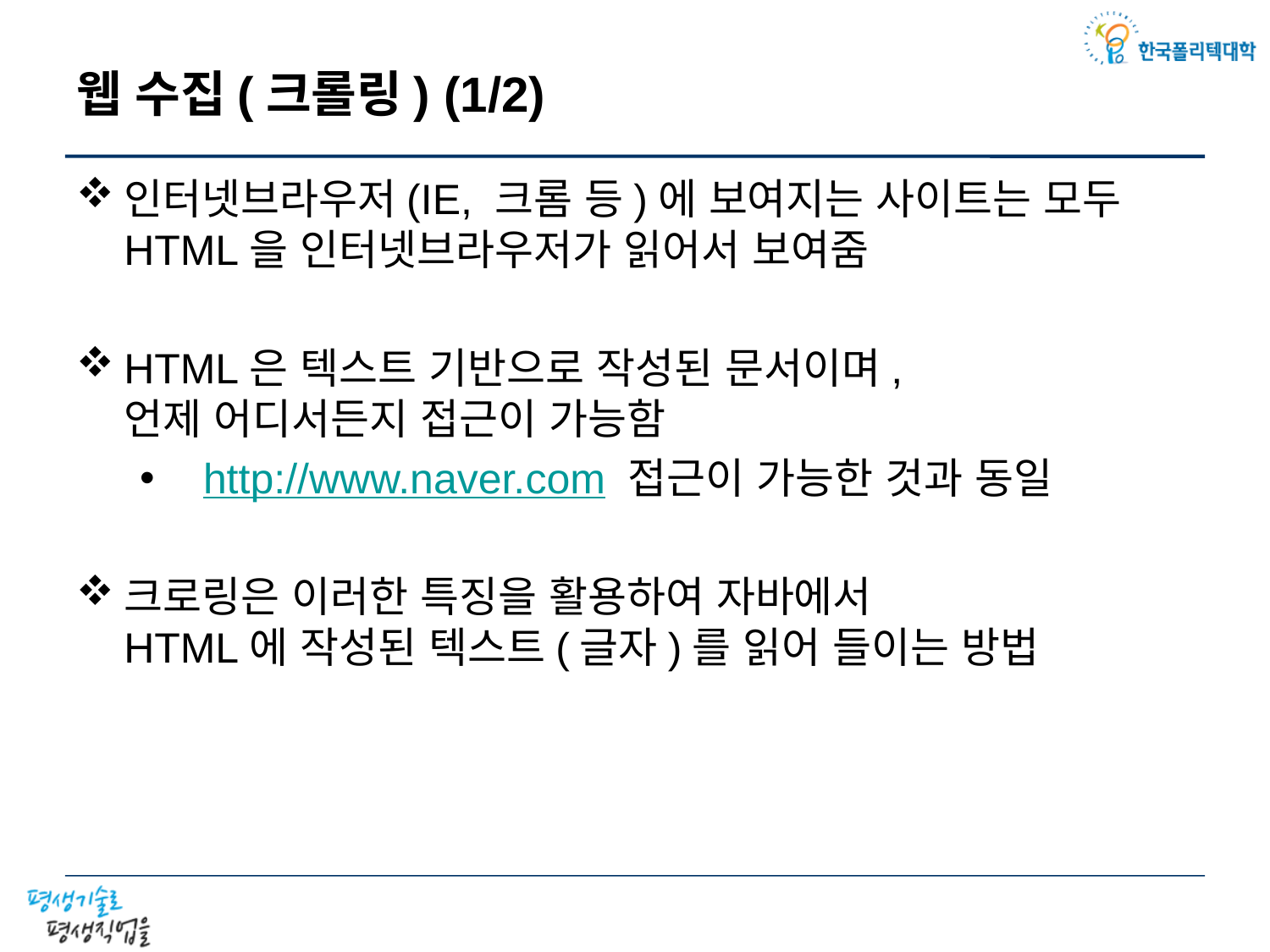

# 웹 수집(크롤링) (1/2)
인터넷브라우저(IE, 크롬 등)에 보여지는 사이트는 모두 HTML을 인터넷브라우저가 읽어서 보여줌

HTML은 텍스트 기반으로 작성된 문서이며,
언제 어디서든지 접근이 가능함
http://www.naver.com 접근이 가능한 것과 동일

크로링은 이러한 특징을 활용하여 자바에서
HTML에 작성된 텍스트(글자)를 읽어 들이는 방법